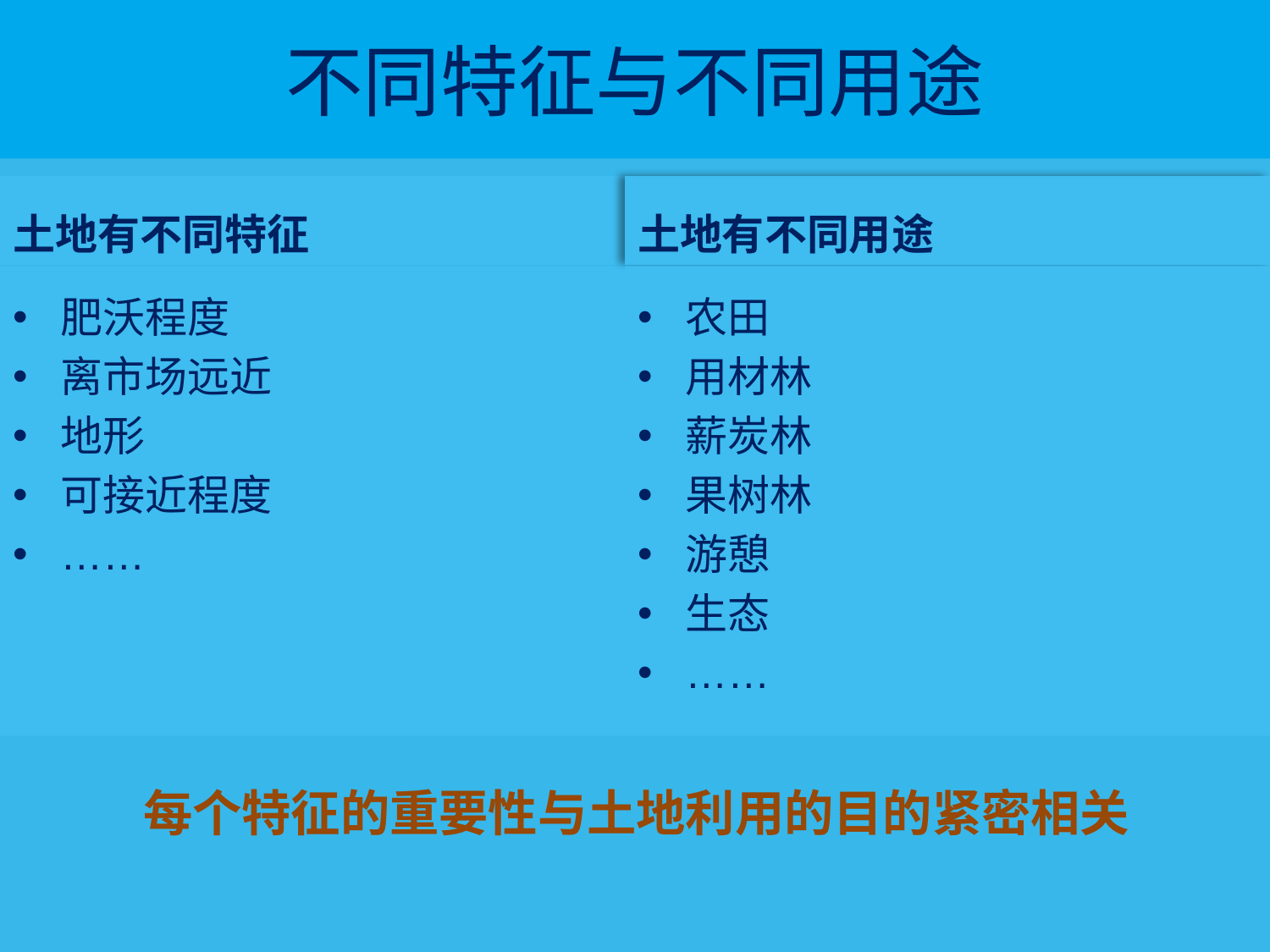

# 不同特征与不同用途
土地有不同特征
土地有不同用途
肥沃程度
离市场远近
地形
可接近程度
……
农田
用材林
薪炭林
果树林
游憩
生态
……
每个特征的重要性与土地利用的目的紧密相关